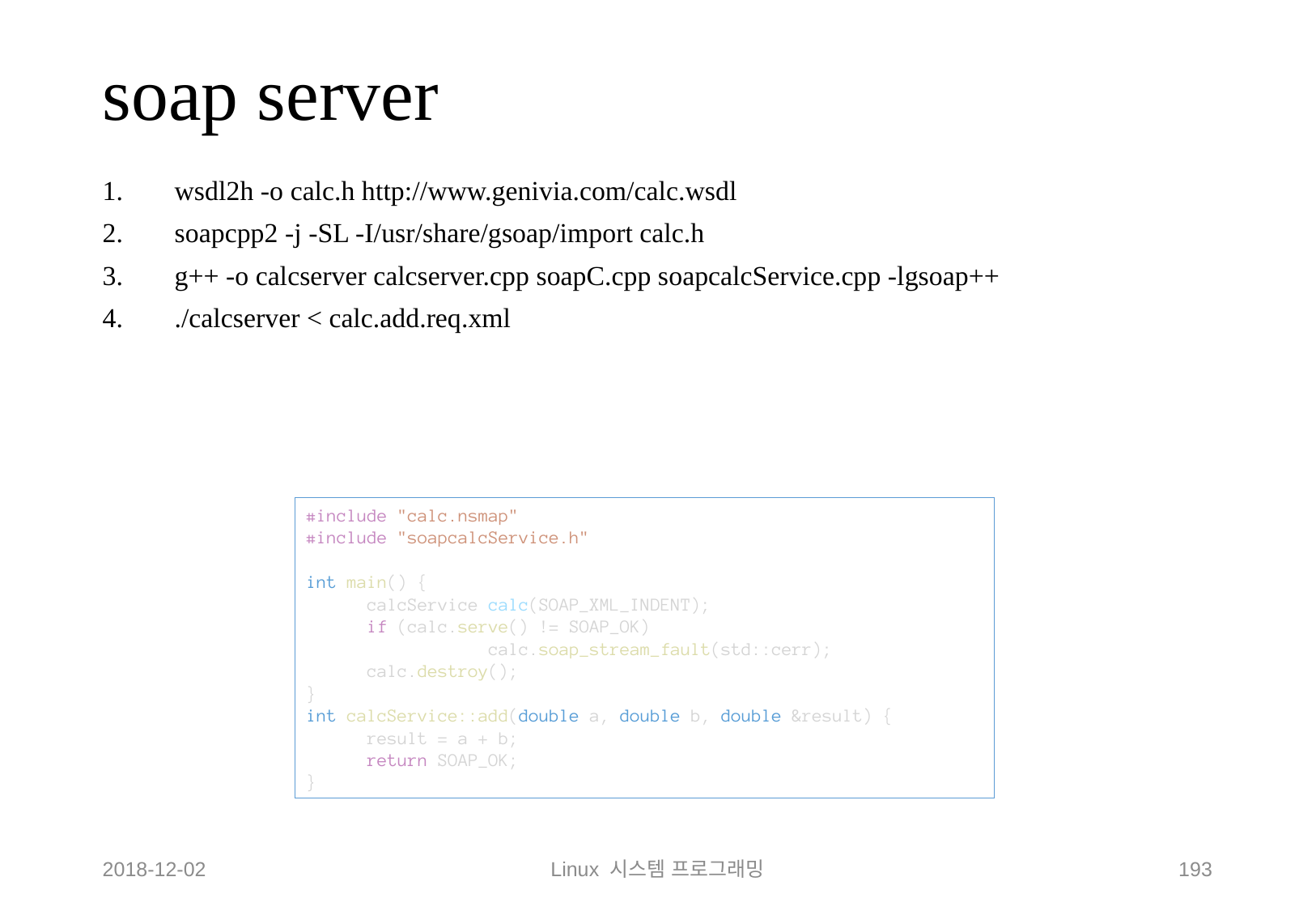

# soap server
wsdl2h -o calc.h http://www.genivia.com/calc.wsdl
soapcpp2 -j -SL -I/usr/share/gsoap/import calc.h
g++ -o calcserver calcserver.cpp soapC.cpp soapcalcService.cpp -lgsoap++
./calcserver < calc.add.req.xml
#include "calc.nsmap"
#include "soapcalcService.h"
int main() {
calcService calc(SOAP_XML_INDENT);
if (calc.serve() != SOAP_OK)
	calc.soap_stream_fault(std::cerr);
calc.destroy();
}
int calcService::add(double a, double b, double &result) {
result = a + b;
return SOAP_OK;
}
2018-12-02
Linux 시스템 프로그래밍
193